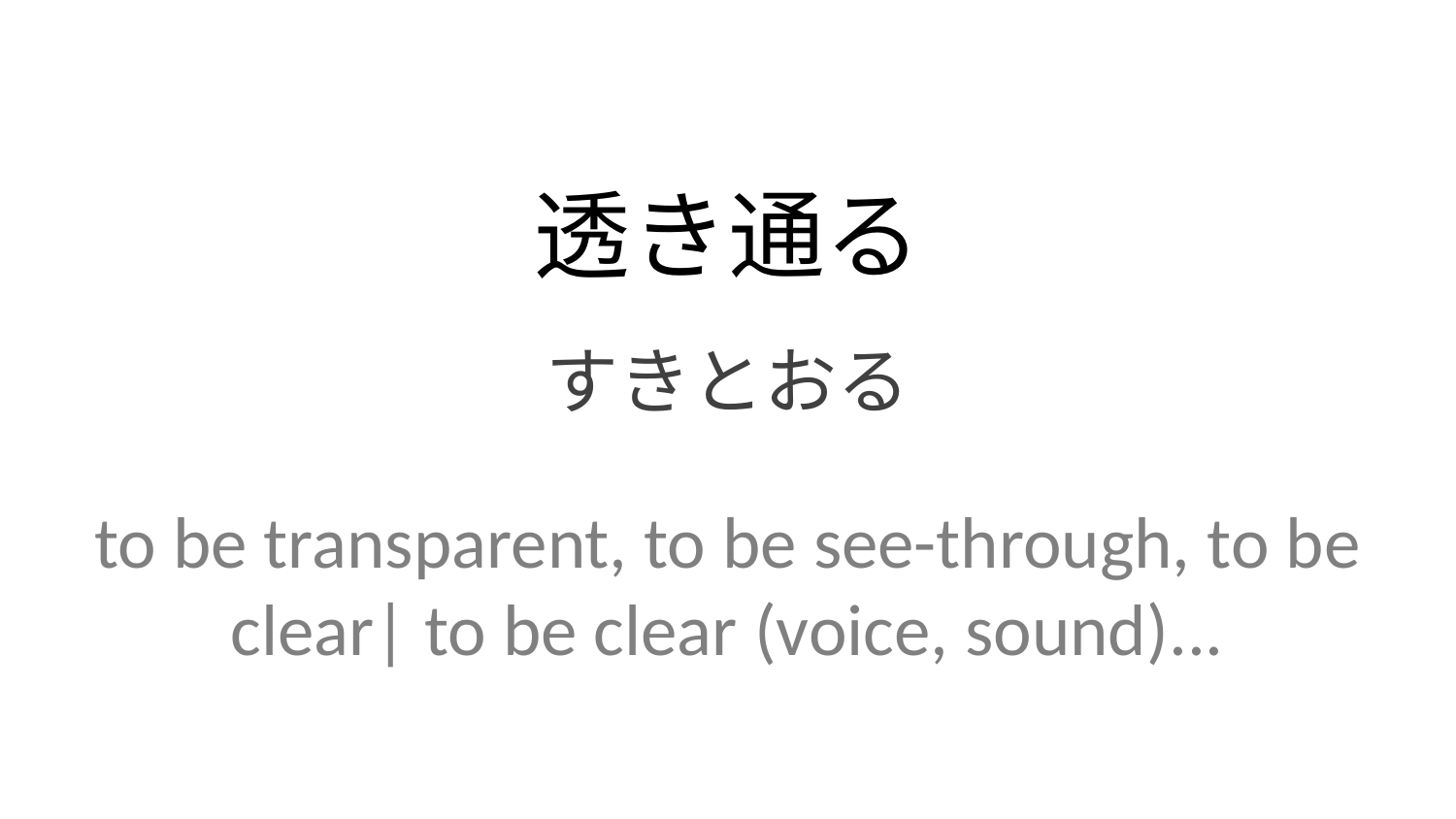

透き通る

すきとおる
to be transparent, to be see-through, to be clear| to be clear (voice, sound)...